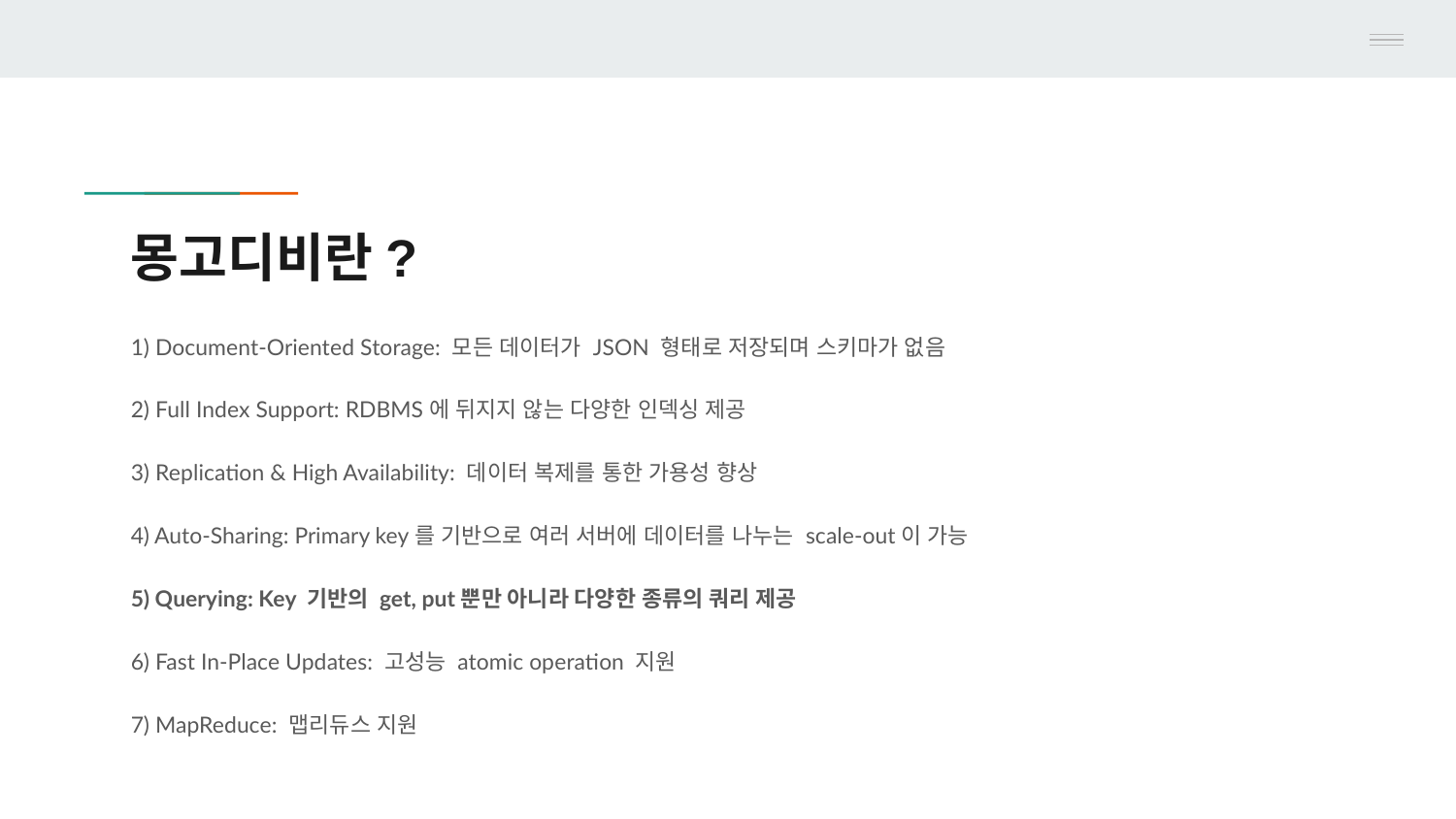

# 몽고디비란?
1) Document-Oriented Storage: 모든 데이터가 JSON 형태로 저장되며 스키마가 없음
2) Full Index Support: RDBMS에 뒤지지 않는 다양한 인덱싱 제공
3) Replication & High Availability: 데이터 복제를 통한 가용성 향상
4) Auto-Sharing: Primary key를 기반으로 여러 서버에 데이터를 나누는 scale-out이 가능
5) Querying: Key 기반의 get, put뿐만 아니라 다양한 종류의 쿼리 제공
6) Fast In-Place Updates: 고성능 atomic operation 지원
7) MapReduce: 맵리듀스 지원